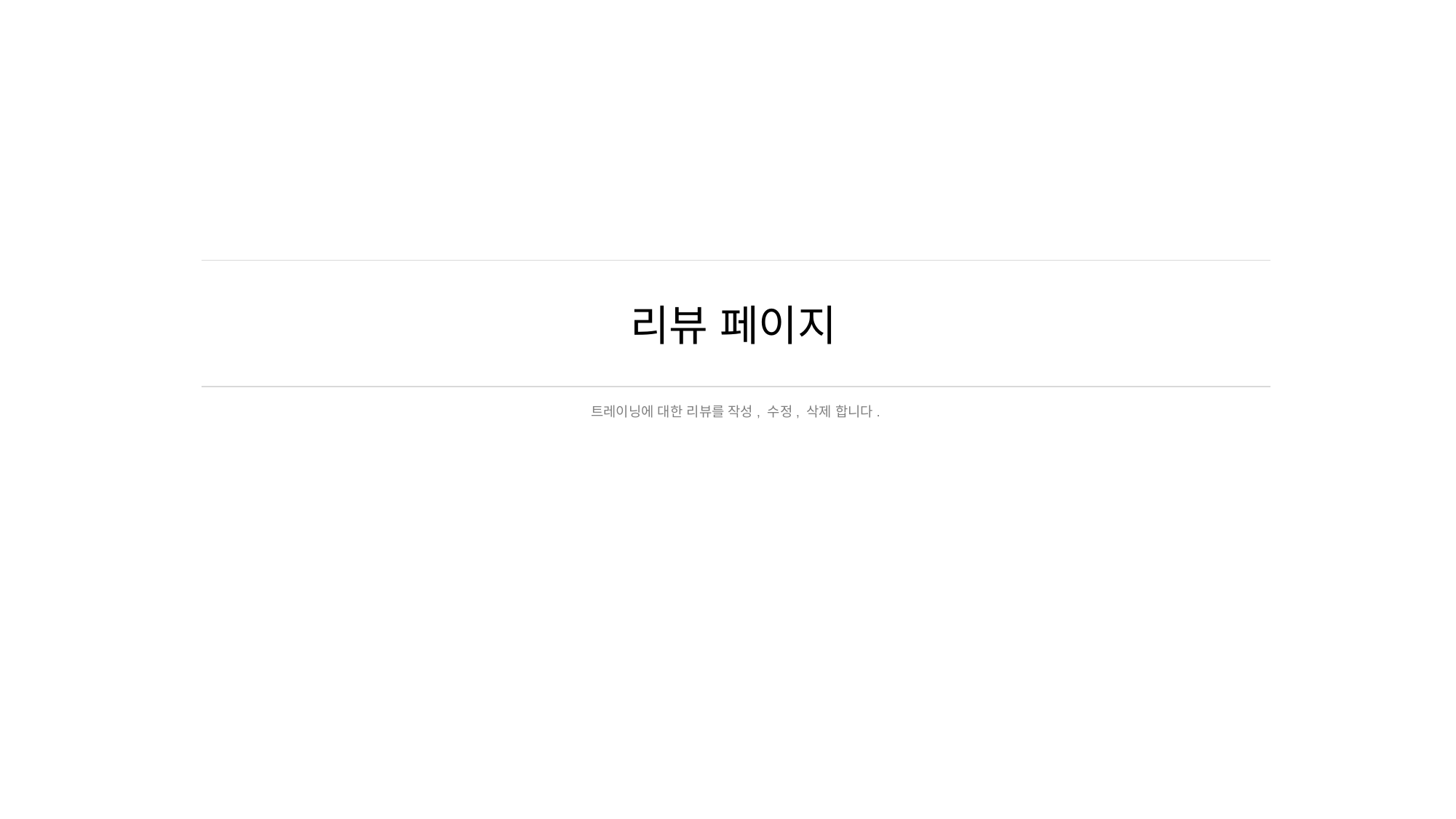

# 리뷰 페이지
트레이닝에 대한 리뷰를 작성, 수정, 삭제 합니다.